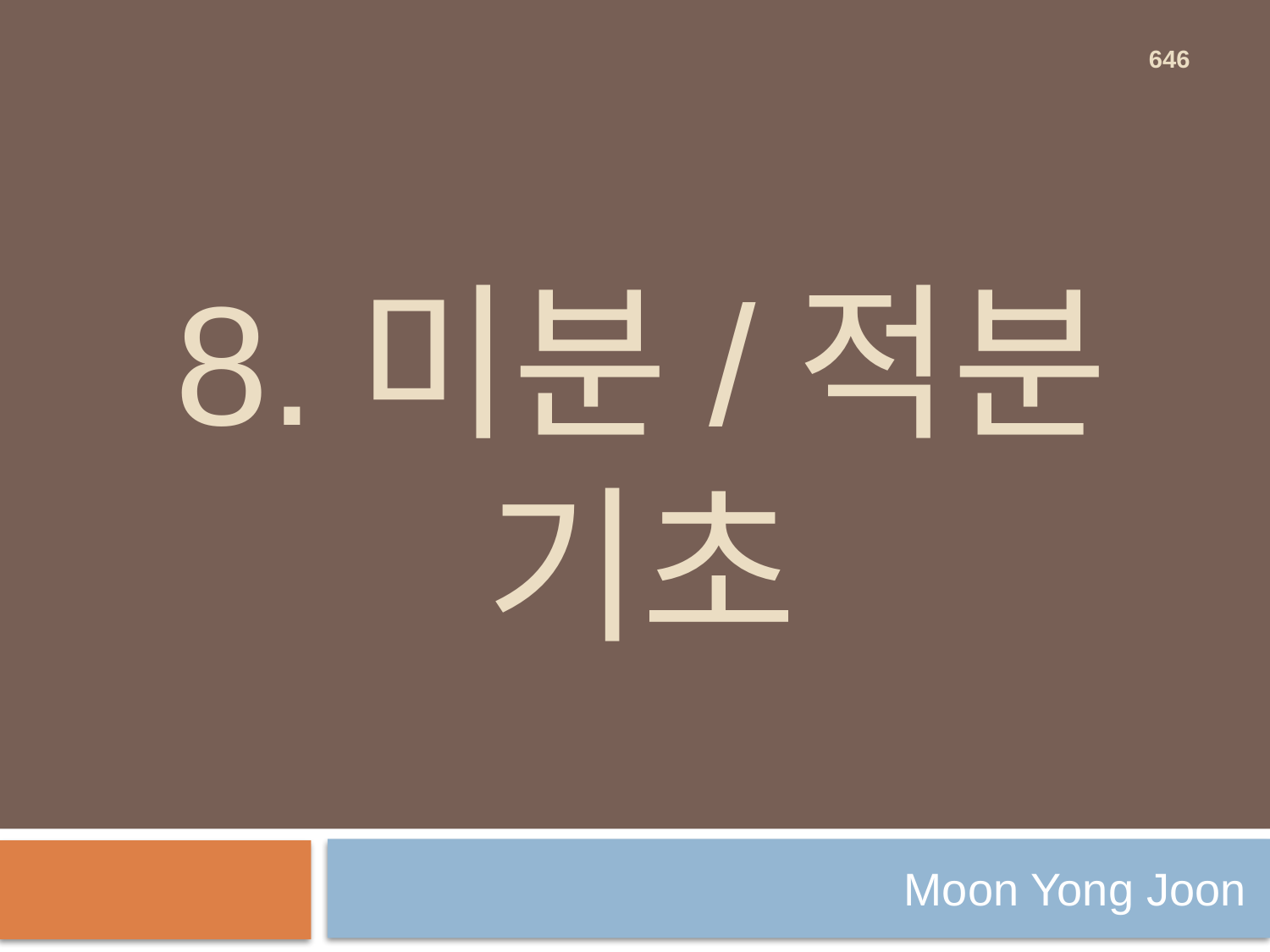

646
# 8.미분/적분 기초
Moon Yong Joon